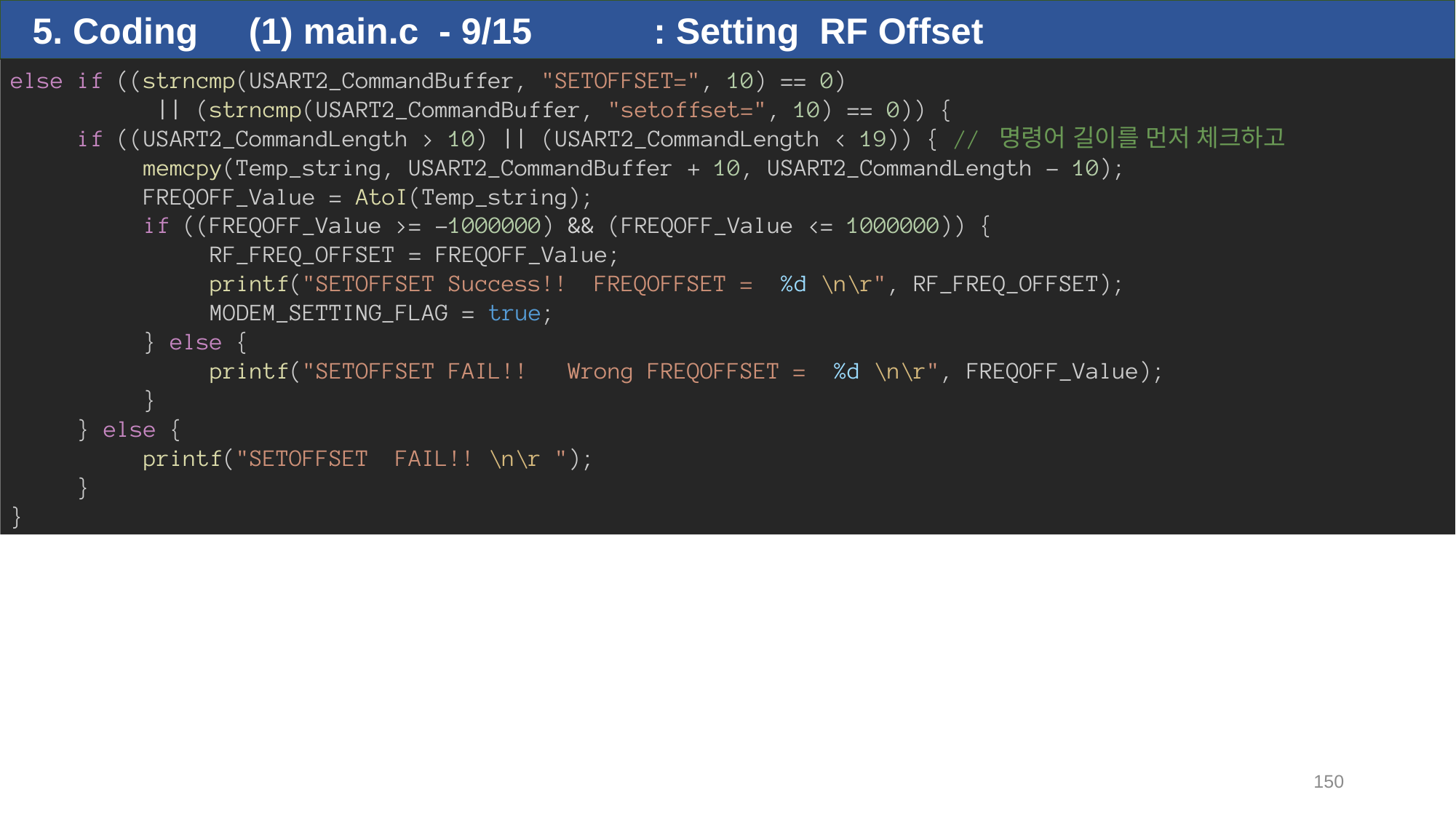

5. Coding     (1) main.c  - 9/15            : Setting  RF Offset
else if ((strncmp(USART2_CommandBuffer, "SETOFFSET=", 10) == 0)
           || (strncmp(USART2_CommandBuffer, "setoffset=", 10) == 0)) {
     if ((USART2_CommandLength > 10) || (USART2_CommandLength < 19)) { // 명령어 길이를 먼저 체크하고
          memcpy(Temp_string, USART2_CommandBuffer + 10, USART2_CommandLength - 10);
          FREQOFF_Value = AtoI(Temp_string);
          if ((FREQOFF_Value >= -1000000) && (FREQOFF_Value <= 1000000)) {
               RF_FREQ_OFFSET = FREQOFF_Value;
               printf("SETOFFSET Success!!  FREQOFFSET =  %d \n\r", RF_FREQ_OFFSET);
               MODEM_SETTING_FLAG = true;
          } else {
               printf("SETOFFSET FAIL!!   Wrong FREQOFFSET =  %d \n\r", FREQOFF_Value);
          }
     } else {
          printf("SETOFFSET  FAIL!! \n\r ");
     }
}
150